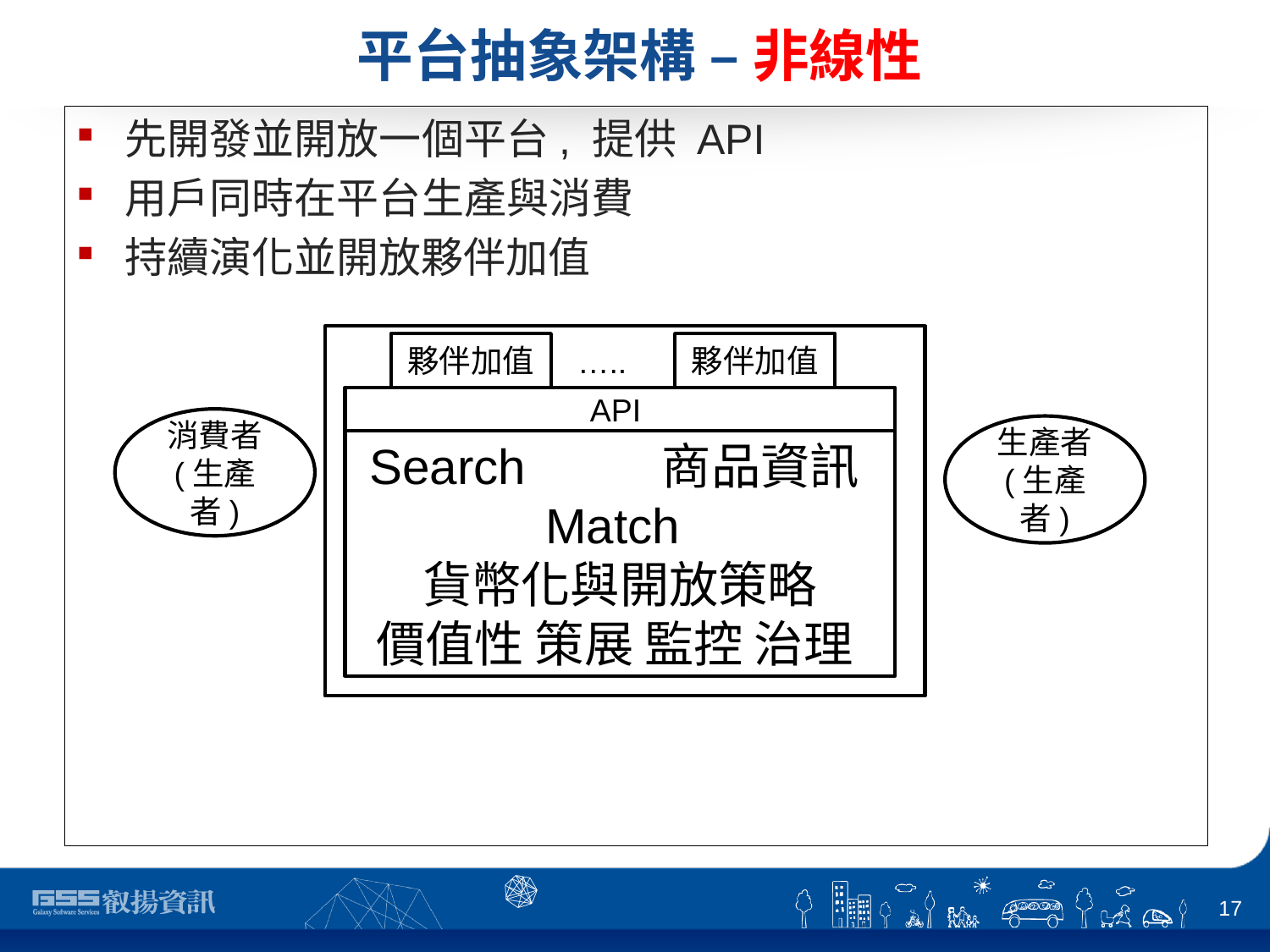

# 平台抽象架構 – 非線性
先開發並開放一個平台, 提供 API
用戶同時在平台生產與消費
持續演化並開放夥伴加值

夥伴加值
夥伴加值
…..
API
消費者
(生產者)
生產者
(生產者)

Search         商品資訊
Match
貨幣化與開放策略
價值性 策展 監控 治理

17